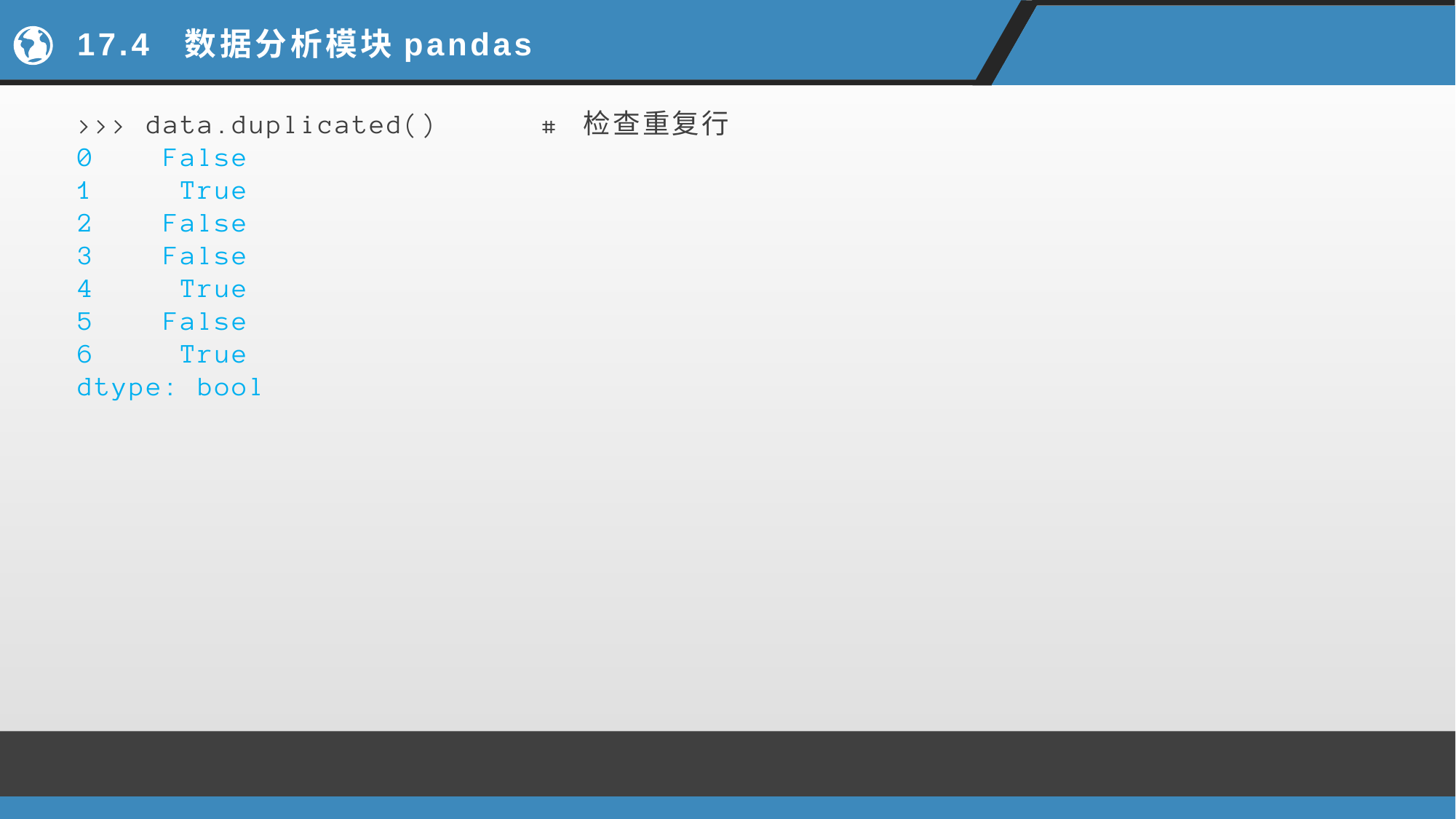

# 17.4  数据分析模块pandas

>>> data.duplicated()      # 检查重复行
0    False
1     True
2    False
3    False
4     True
5    False
6     True
dtype: bool